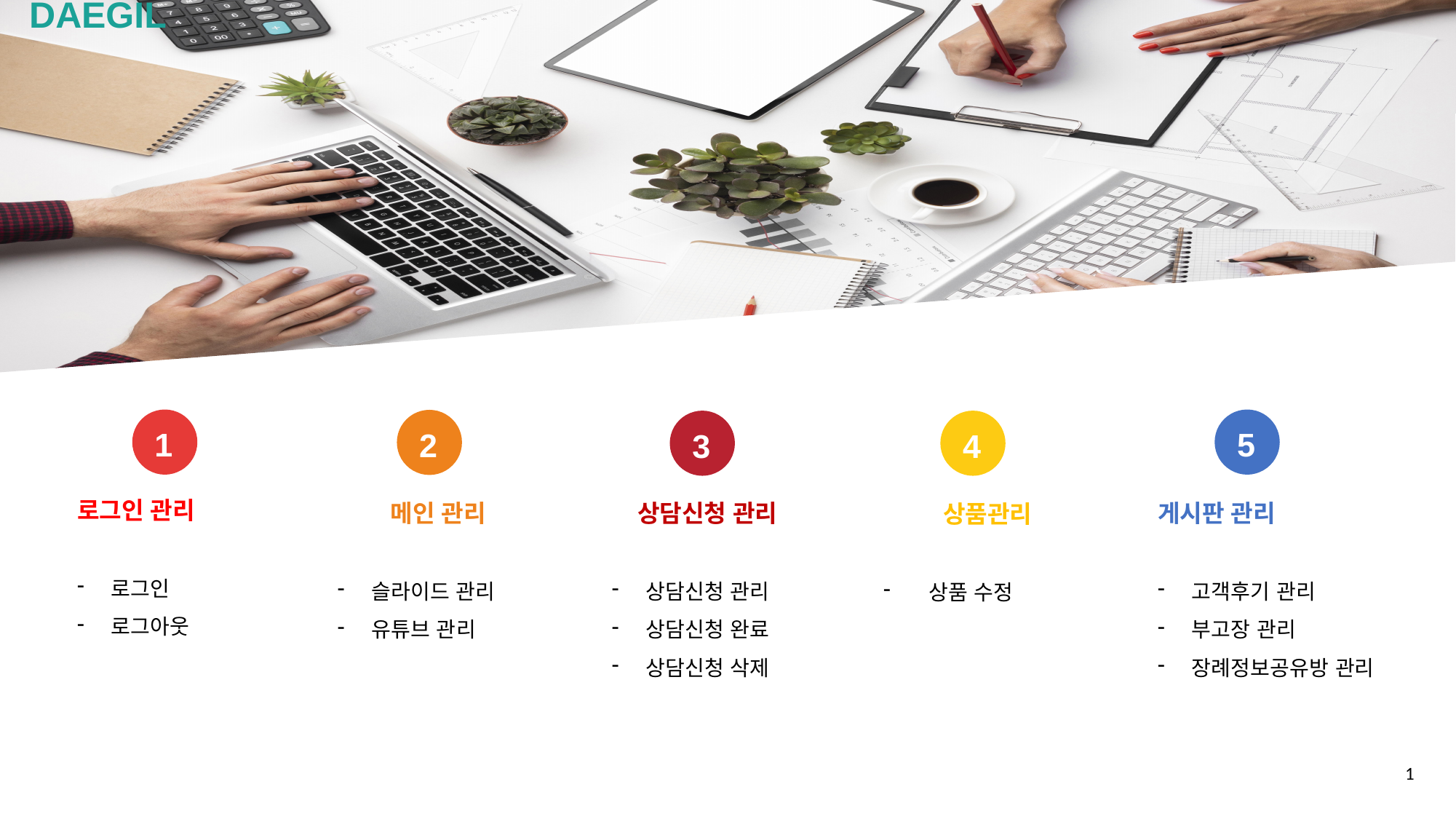

DAEGIL

1
로그인 관리

로그인
로그아웃

5
게시판 관리

고객후기 관리
부고장 관리
장례정보공유방 관리

2
       메인 관리

슬라이드 관리
유튜브 관리

3
   상담신청 관리

상담신청 관리
상담신청 완료
상담신청 삭제

4
        상품관리

 상품 수정
1